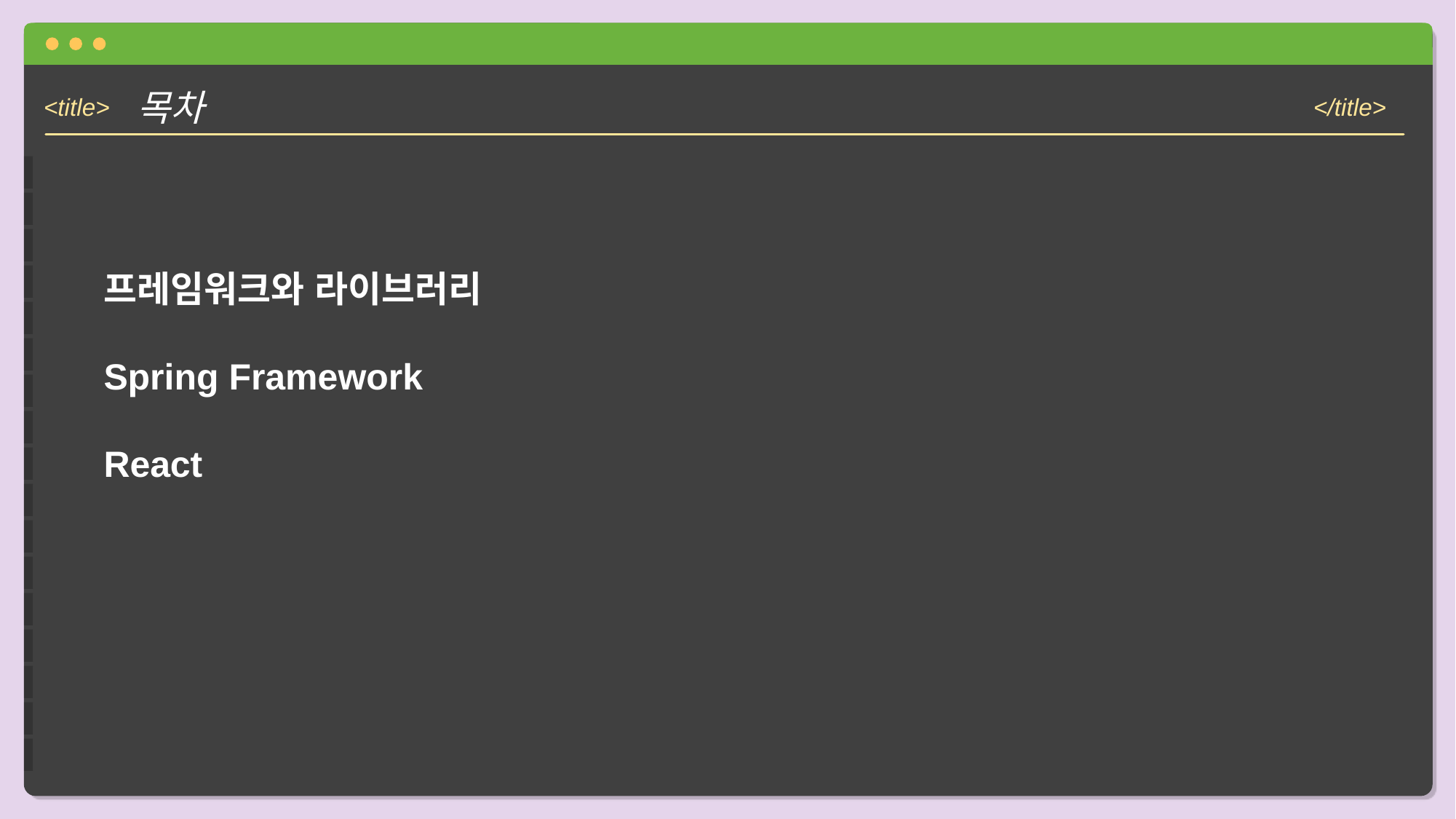

<title>
</title>

목차
프레임워크와 라이브러리
Spring Framework
React